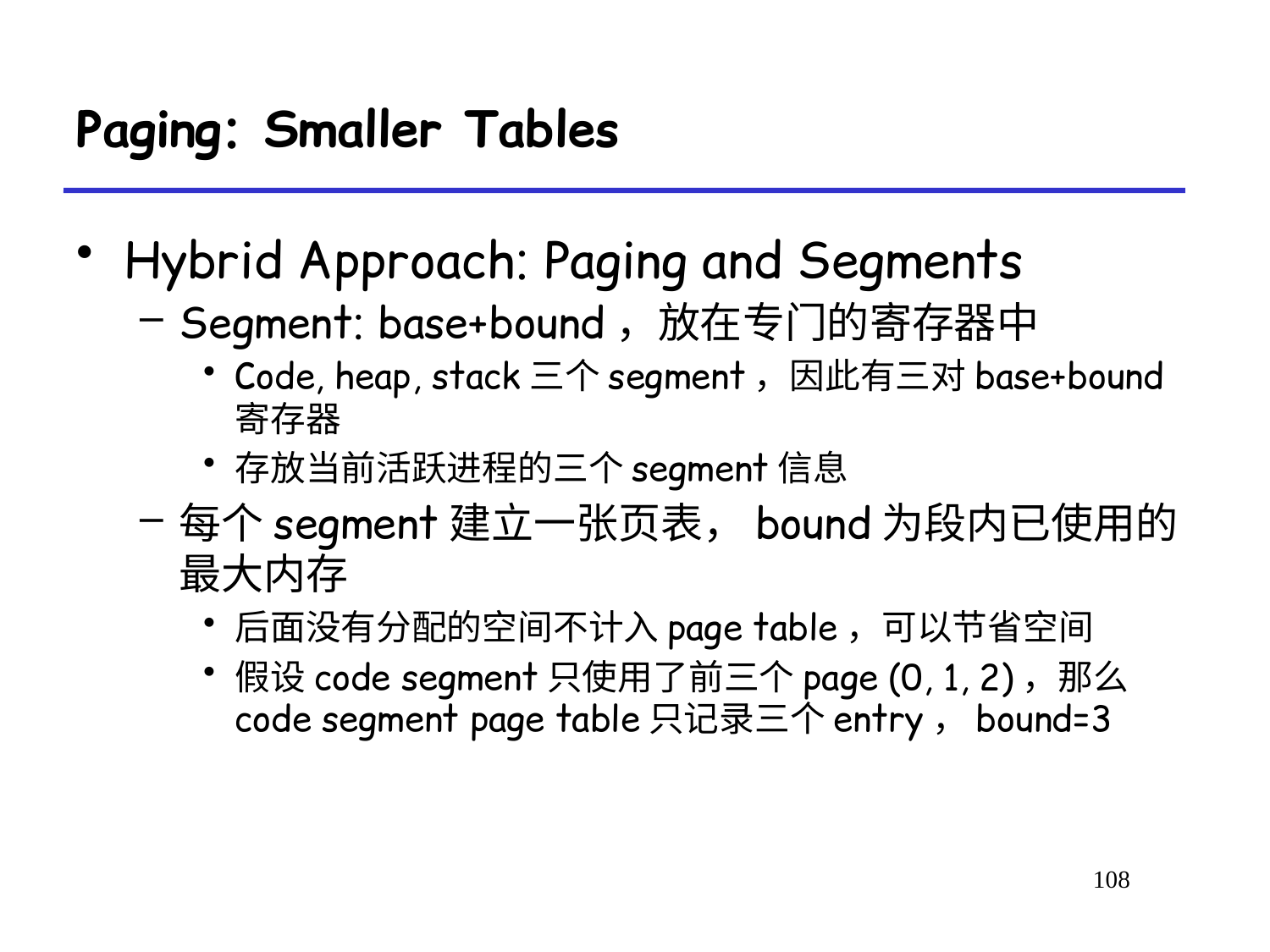

# Paging: Smaller Tables
Hybrid Approach: Paging and Segments
Segment: base+bound，放在专门的寄存器中
Code, heap, stack三个segment，因此有三对base+bound寄存器
存放当前活跃进程的三个segment信息
每个segment建立一张页表，bound为段内已使用的最大内存
后面没有分配的空间不计入page table，可以节省空间
假设code segment只使用了前三个page (0, 1, 2)，那么code segment page table只记录三个entry，bound=3
108